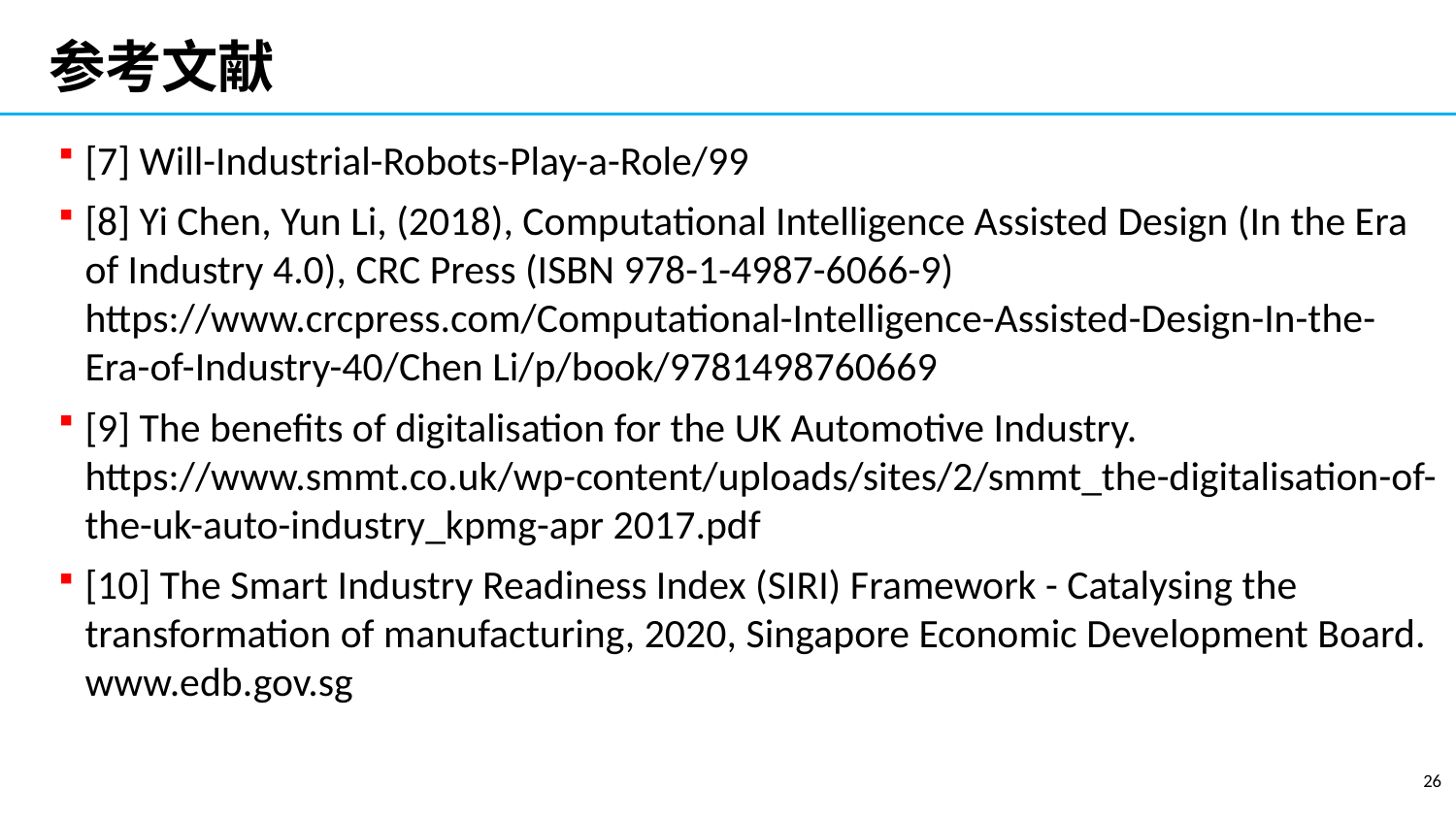

# 参考文献
[7] Will-Industrial-Robots-Play-a-Role/99
[8] Yi Chen, Yun Li, (2018), Computational Intelligence Assisted Design (In the Era of Industry 4.0), CRC Press (ISBN 978-1-4987-6066-9) https://www.crcpress.com/Computational-Intelligence-Assisted-Design-In-the-Era-of-Industry-40/Chen Li/p/book/9781498760669
[9] The benefits of digitalisation for the UK Automotive Industry. https://www.smmt.co.uk/wp-content/uploads/sites/2/smmt_the-digitalisation-of-the-uk-auto-industry_kpmg-apr 2017.pdf
[10] The Smart Industry Readiness Index (SIRI) Framework - Catalysing the transformation of manufacturing, 2020, Singapore Economic Development Board. www.edb.gov.sg
26